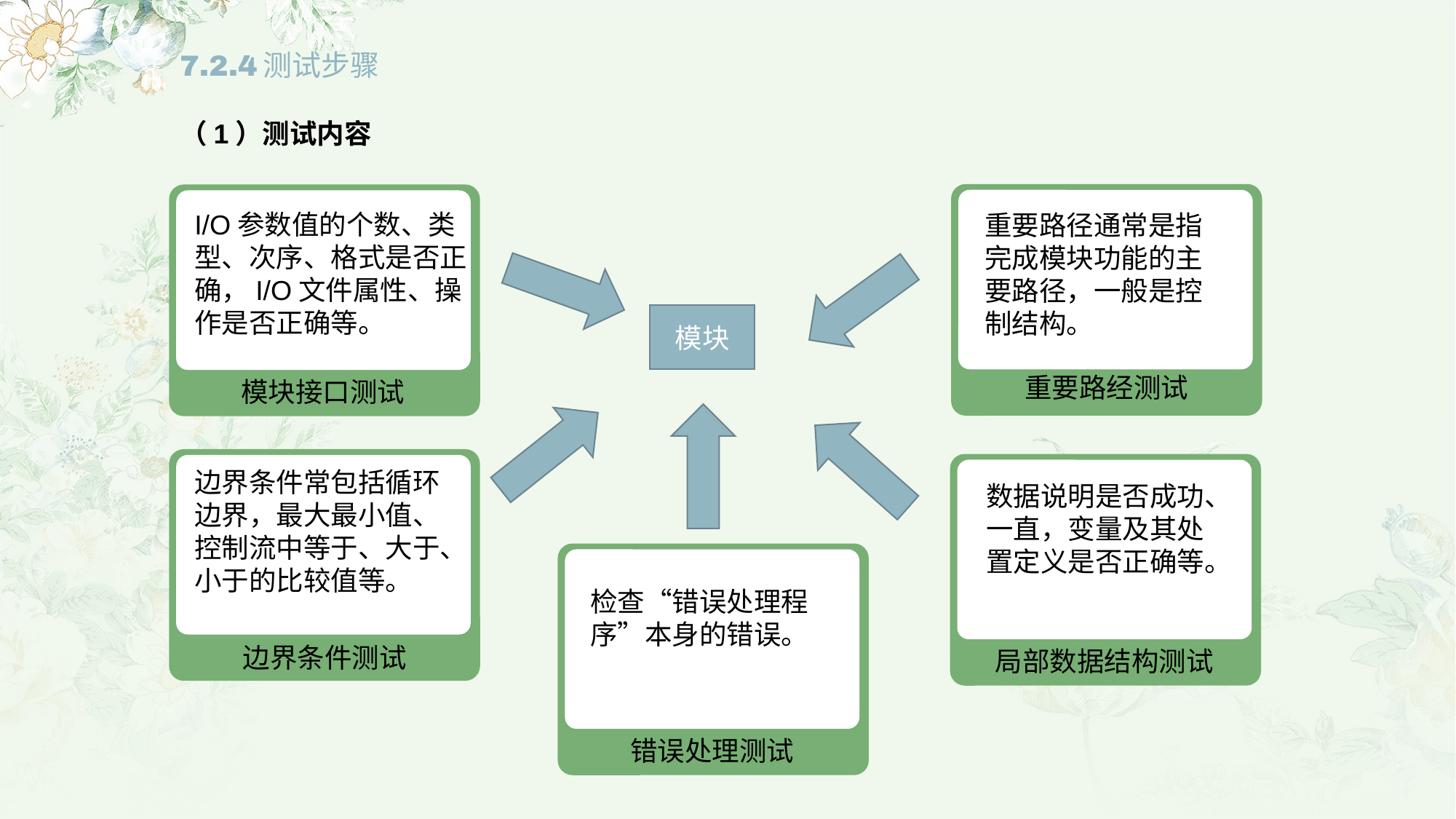

# 7.2.4测试步骤
（1）测试内容

I/O参数值的个数、类型、次序、格式是否正确，I/O文件属性、操作是否正确等。
重要路径通常是指完成模块功能的主要路径，一般是控制结构。

模块
重要路经测试
模块接口测试

边界条件常包括循环边界，最大最小值、控制流中等于、大于、小于的比较值等。
数据说明是否成功、一直，变量及其处置定义是否正确等。

检查“错误处理程序”本身的错误。
边界条件测试

局部数据结构测试
错误处理测试